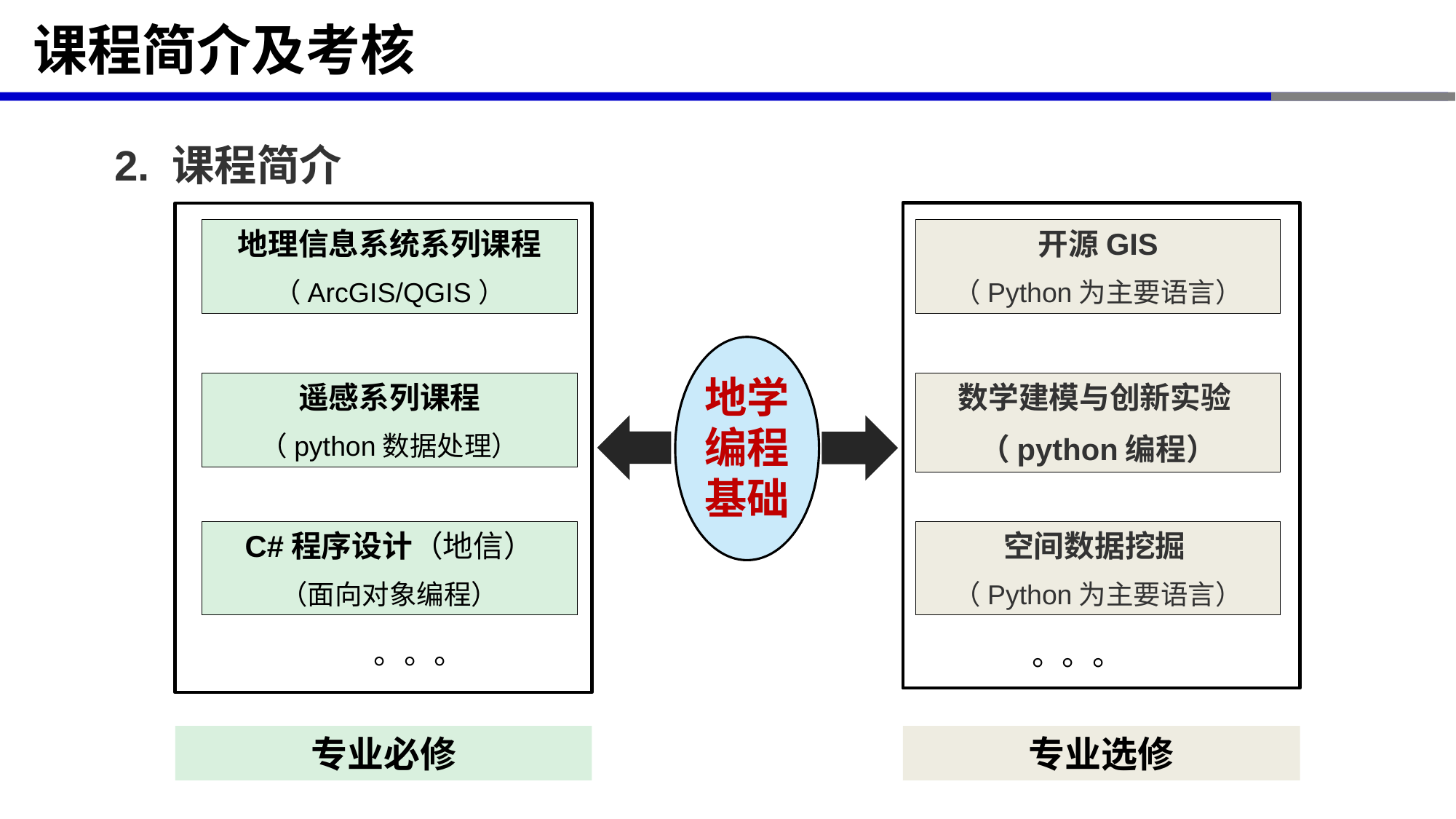

# 课程简介及考核
2. 课程简介

地理信息系统系列课程
（ArcGIS/QGIS）
开源GIS
（Python为主要语言）

地学编程基础
遥感系列课程
（python数据处理）
数学建模与创新实验
（python编程）

C#程序设计（地信）
（面向对象编程）
空间数据挖掘
（Python为主要语言）
。。。
。。。
专业必修
专业选修